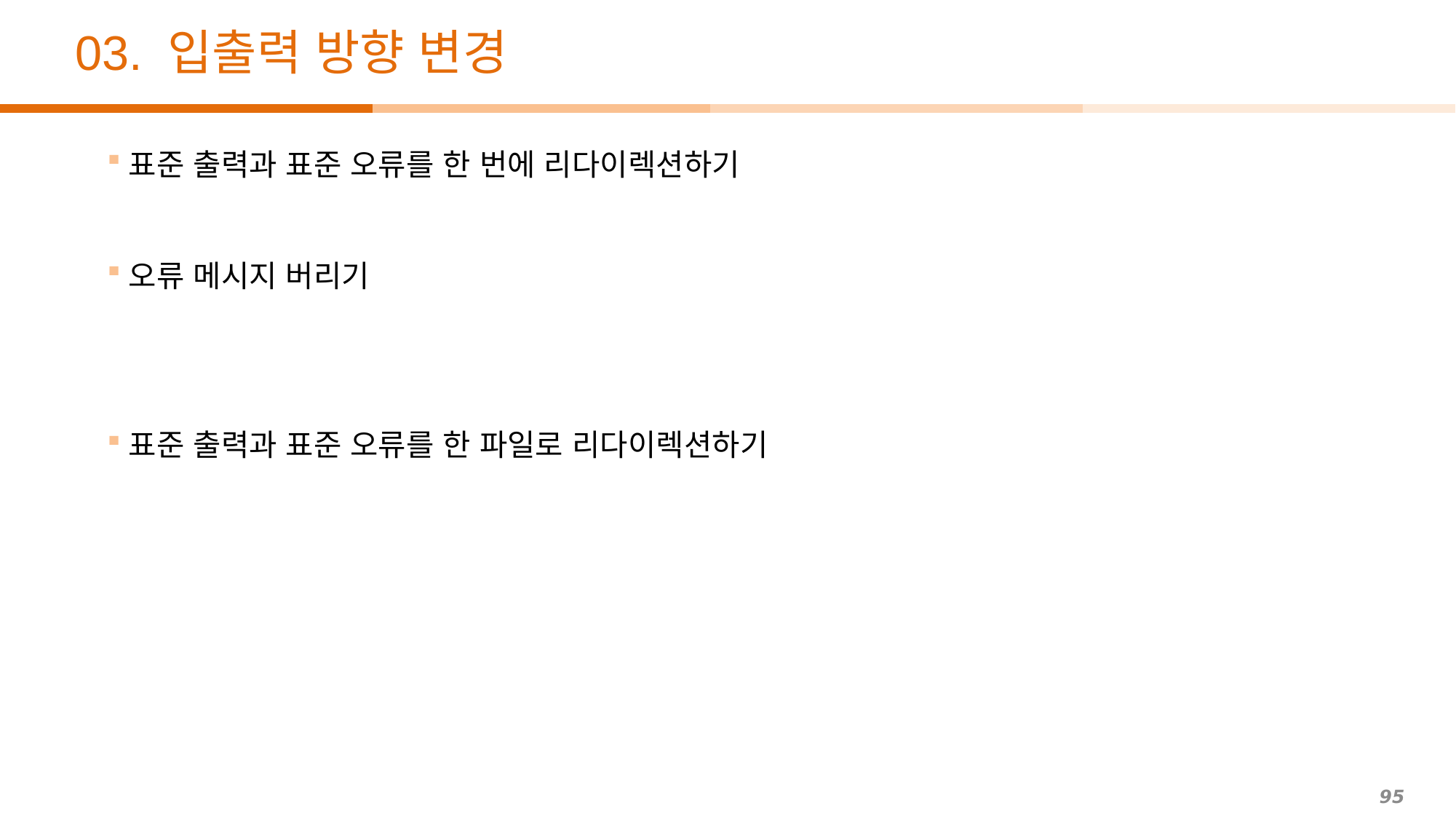

# 03. 입출력 방향 변경
표준 출력과 표준 오류를 한 번에 리다이렉션하기

오류 메시지 버리기

표준 출력과 표준 오류를 한 파일로 리다이렉션하기